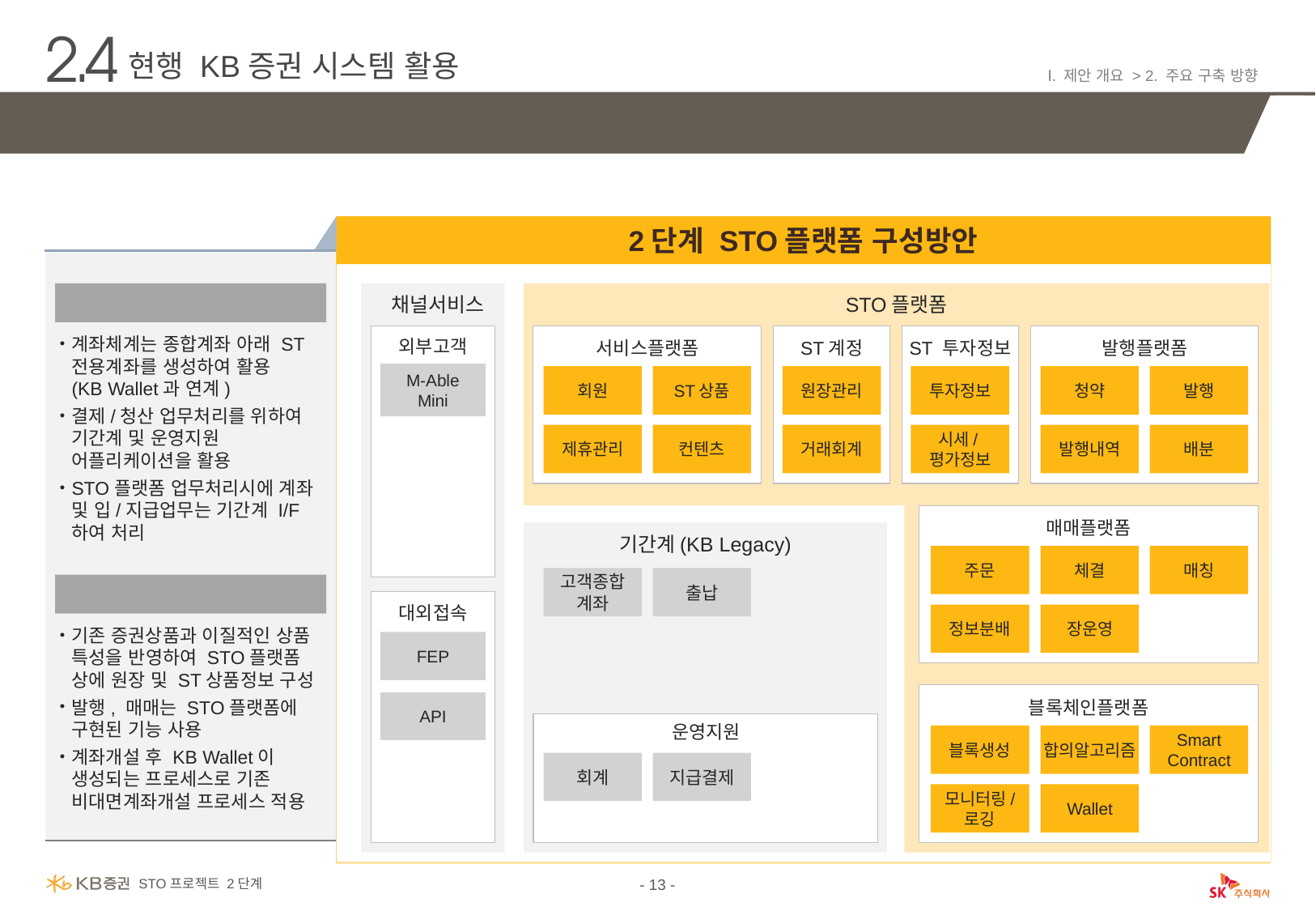

2.4
현행 KB증권 시스템 활용
STO플랫폼과 KB 증권 시스템과 연계를 통하여 단기간에 빠른 시장대응이 가능
Ⅰ. 제안 개요 > 2. 주요 구축 방향

2단계 STO플랫폼 구성방안

KB증권 기간계 연동
계좌체계는 종합계좌 아래 ST전용계좌를 생성하여 활용
(KB Wallet과 연계)
결제/청산 업무처리를 위하여 기간계 및 운영지원 어플리케이션을 활용
STO플랫폼 업무처리시에 계좌 및 입/지급업무는 기간계 I/F 하여 처리
채널서비스
STO플랫폼

외부고객
M-Able
Mini

서비스플랫폼

ST계정

ST 투자정보

발행플랫폼
회원
ST상품
원장관리
투자정보
청약
발행
발행내역
배분
제휴관리
컨텐츠
거래회계
시세/평가정보

매매플랫폼

기간계(KB Legacy)
주문
체결
매칭
고객종합
계좌
출납
블록체인 기반 STO플랫폼 구축
기존 증권상품과 이질적인 상품 특성을 반영하여 STO플랫폼 상에 원장 및 ST상품정보 구성
발행, 매매는 STO플랫폼에 구현된 기능 사용
계좌개설 후 KB Wallet이 생성되는 프로세스로 기존 비대면계좌개설 프로세스 적용

대외접속
정보분배
장운영
FEP

API
블록체인플랫폼

운영지원
블록생성
합의알고리즘
Smart Contract
회계
지급결제
모니터링/
로깅
Wallet